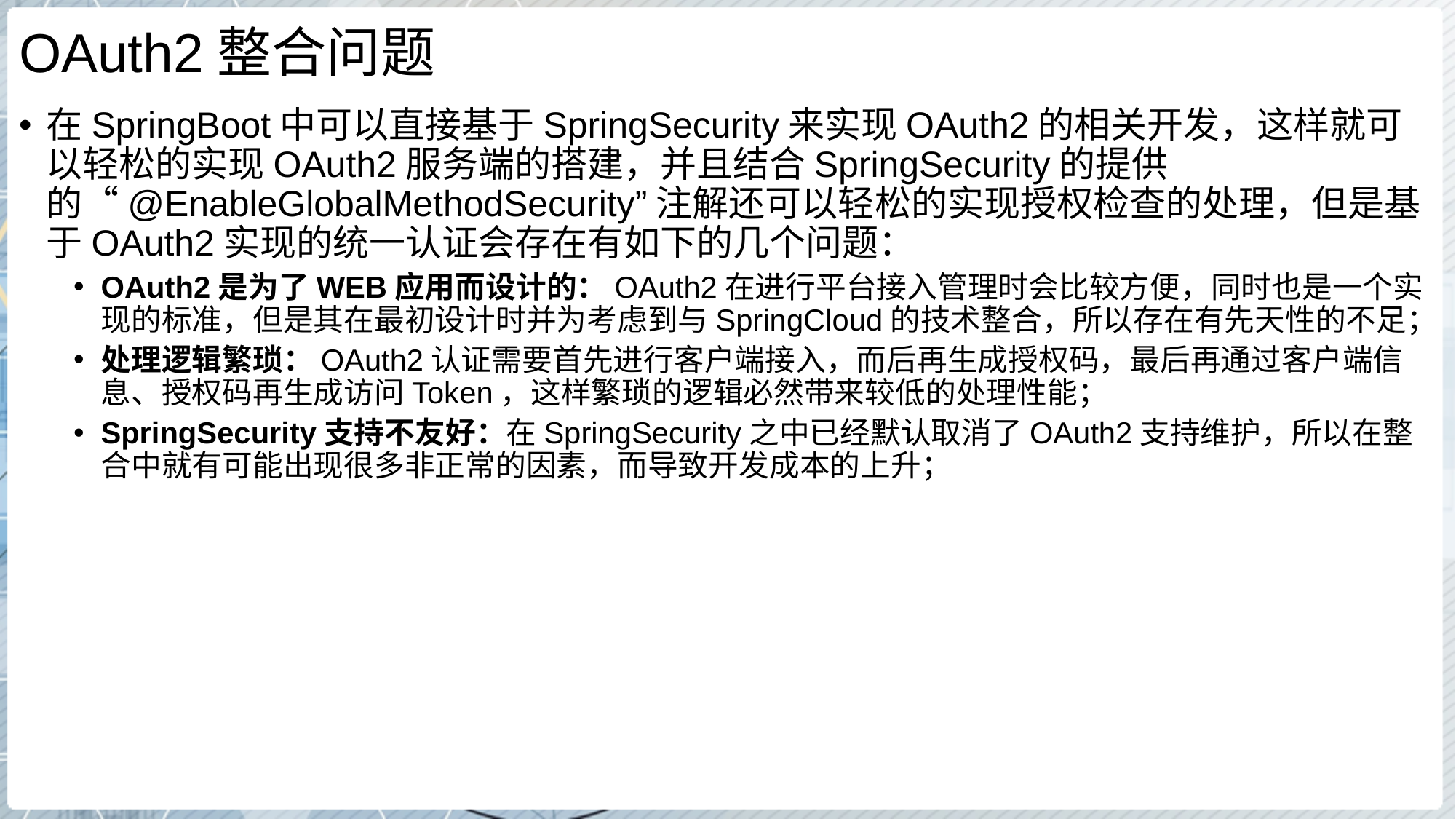

# OAuth2整合问题
在SpringBoot中可以直接基于SpringSecurity来实现OAuth2的相关开发，这样就可以轻松的实现OAuth2服务端的搭建，并且结合SpringSecurity的提供的“@EnableGlobalMethodSecurity”注解还可以轻松的实现授权检查的处理，但是基于OAuth2实现的统一认证会存在有如下的几个问题：
OAuth2是为了WEB应用而设计的：OAuth2在进行平台接入管理时会比较方便，同时也是一个实现的标准，但是其在最初设计时并为考虑到与SpringCloud的技术整合，所以存在有先天性的不足；
处理逻辑繁琐：OAuth2认证需要首先进行客户端接入，而后再生成授权码，最后再通过客户端信息、授权码再生成访问Token，这样繁琐的逻辑必然带来较低的处理性能；
SpringSecurity支持不友好：在SpringSecurity之中已经默认取消了OAuth2支持维护，所以在整合中就有可能出现很多非正常的因素，而导致开发成本的上升；